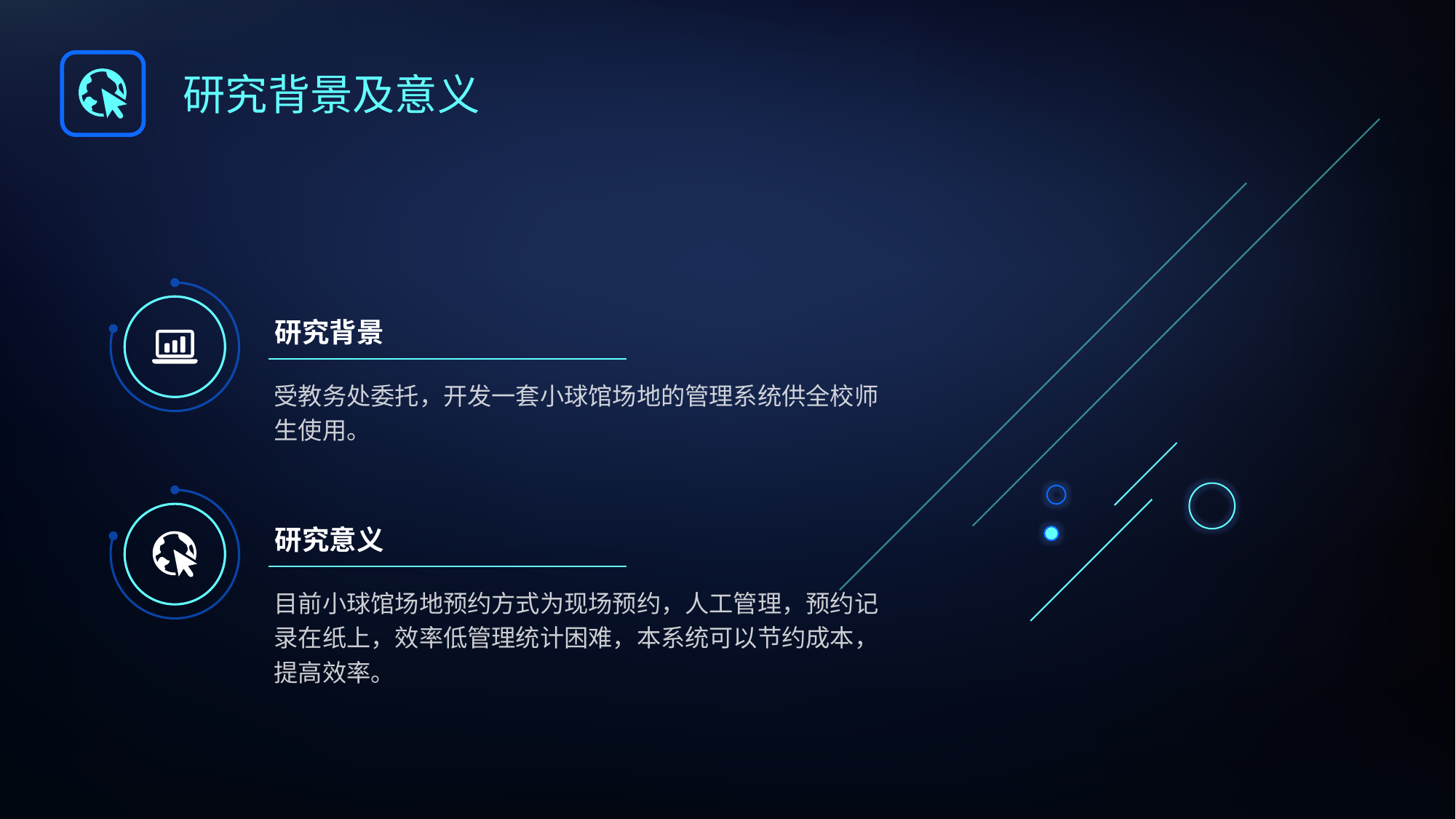

研究背景及意义

研究背景
受教务处委托，开发一套小球馆场地的管理系统供全校师生使用。

研究意义
目前小球馆场地预约方式为现场预约，人工管理，预约记录在纸上，效率低管理统计困难，本系统可以节约成本，提高效率。